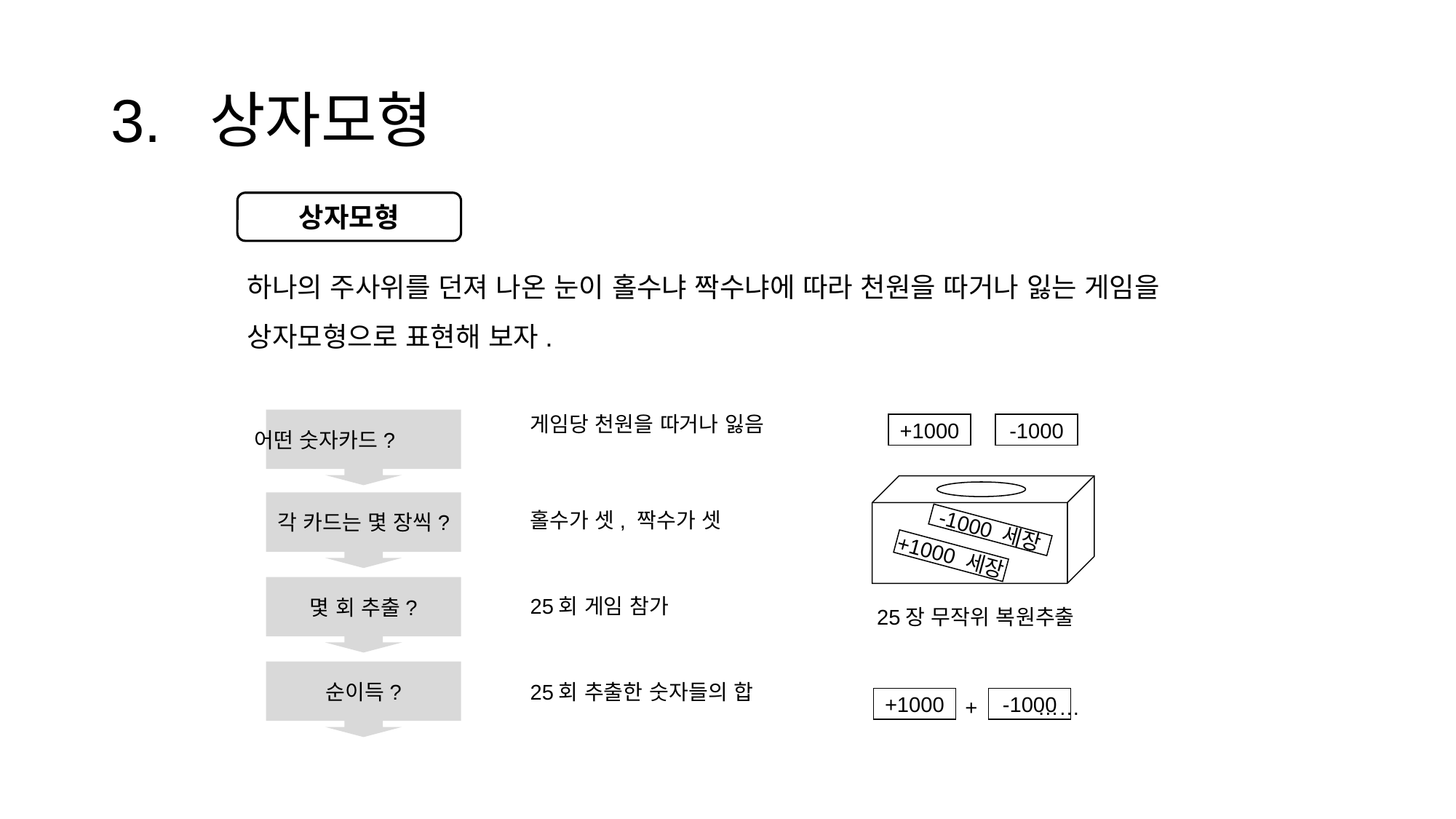

# 3.  상자모형

하나의 주사위를 던져 나온 눈이 홀수냐 짝수냐에 따라 천원을 따거나 잃는 게임을 상자모형으로 표현해 보자.
상자모형
게임당 천원을 따거나 잃음
어떤 숫자카드?
+1000
-1000

+1000 세장
각 카드는 몇 장씩?
몇 회 추출?
순이득?
+          ……
+1000
-1000
홀수가 셋, 짝수가 셋
-1000 세장
25회 게임 참가
25장 무작위 복원추출
25회 추출한 숫자들의 합